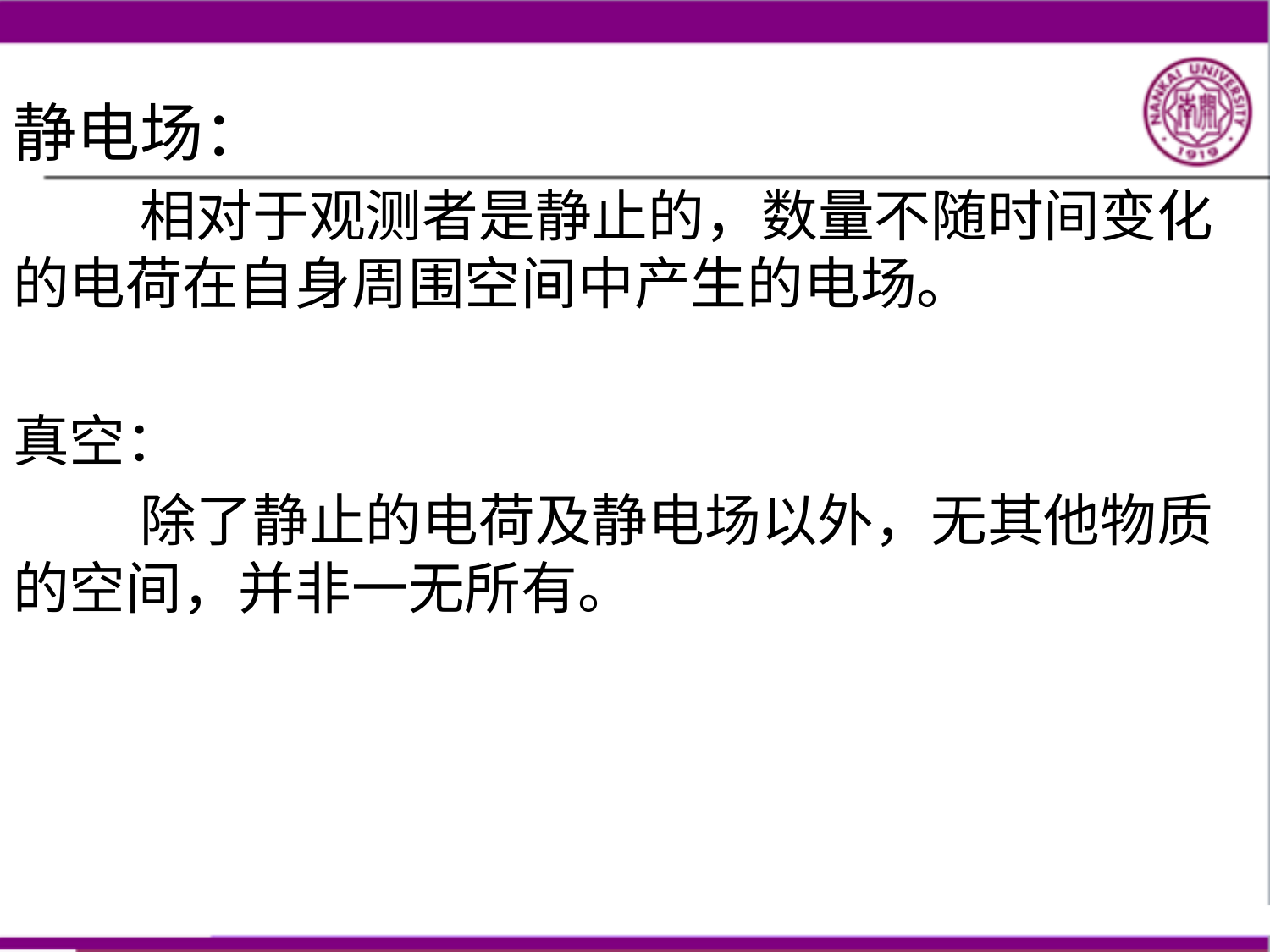

静电场：
	相对于观测者是静止的，数量不随时间变化的电荷在自身周围空间中产生的电场。

真空：
	除了静止的电荷及静电场以外，无其他物质的空间，并非一无所有。